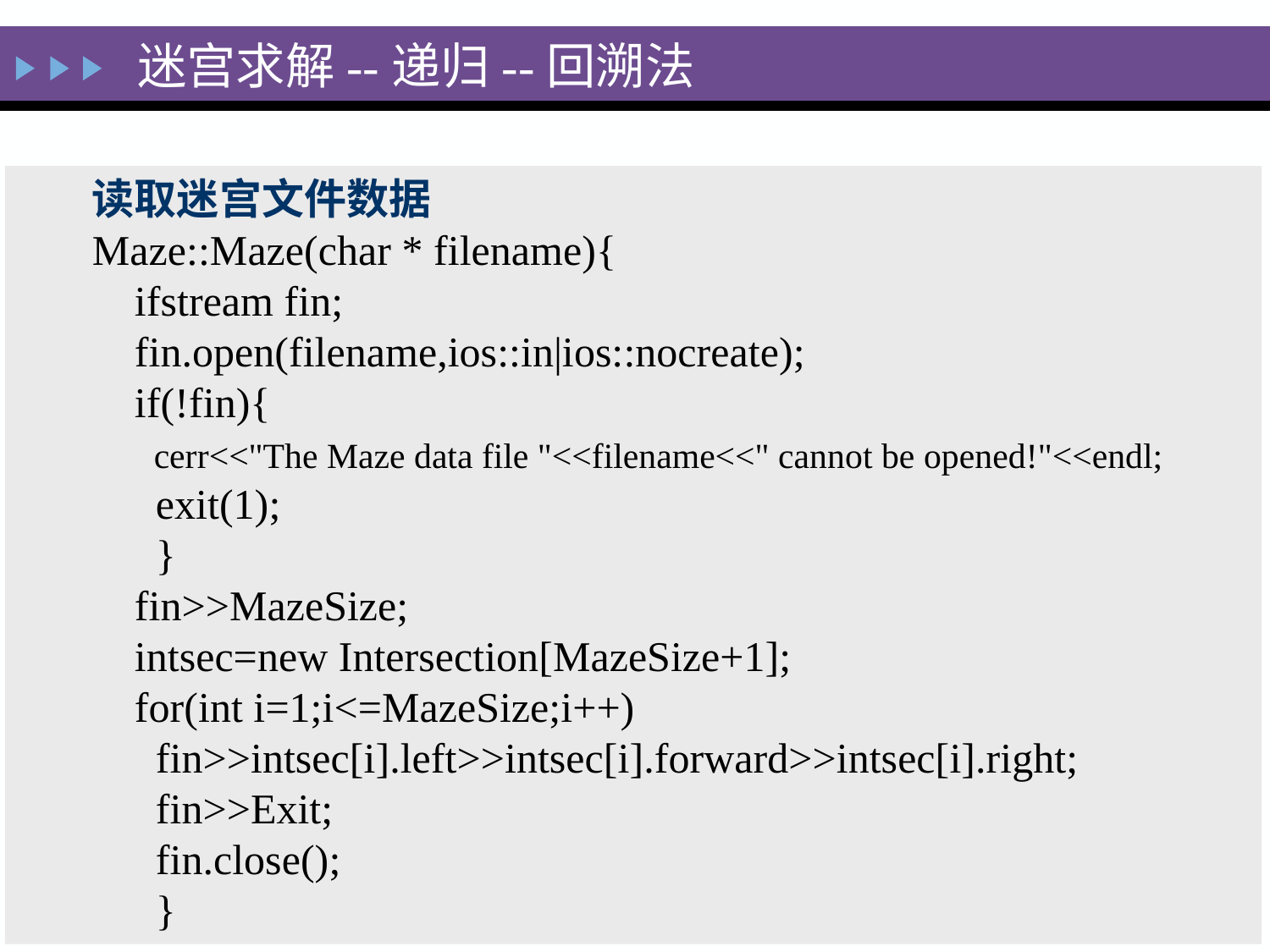

迷宫求解--递归--回溯法
读取迷宫文件数据
Maze::Maze(char * filename){
    ifstream fin;
    fin.open(filename,ios::in|ios::nocreate);
    if(!fin){
      cerr<<"The Maze data file "<<filename<<" cannot be opened!"<<endl;
      exit(1);
      }
    fin>>MazeSize;
    intsec=new Intersection[MazeSize+1];
    for(int i=1;i<=MazeSize;i++)
      fin>>intsec[i].left>>intsec[i].forward>>intsec[i].right;
      fin>>Exit;
      fin.close();
      }